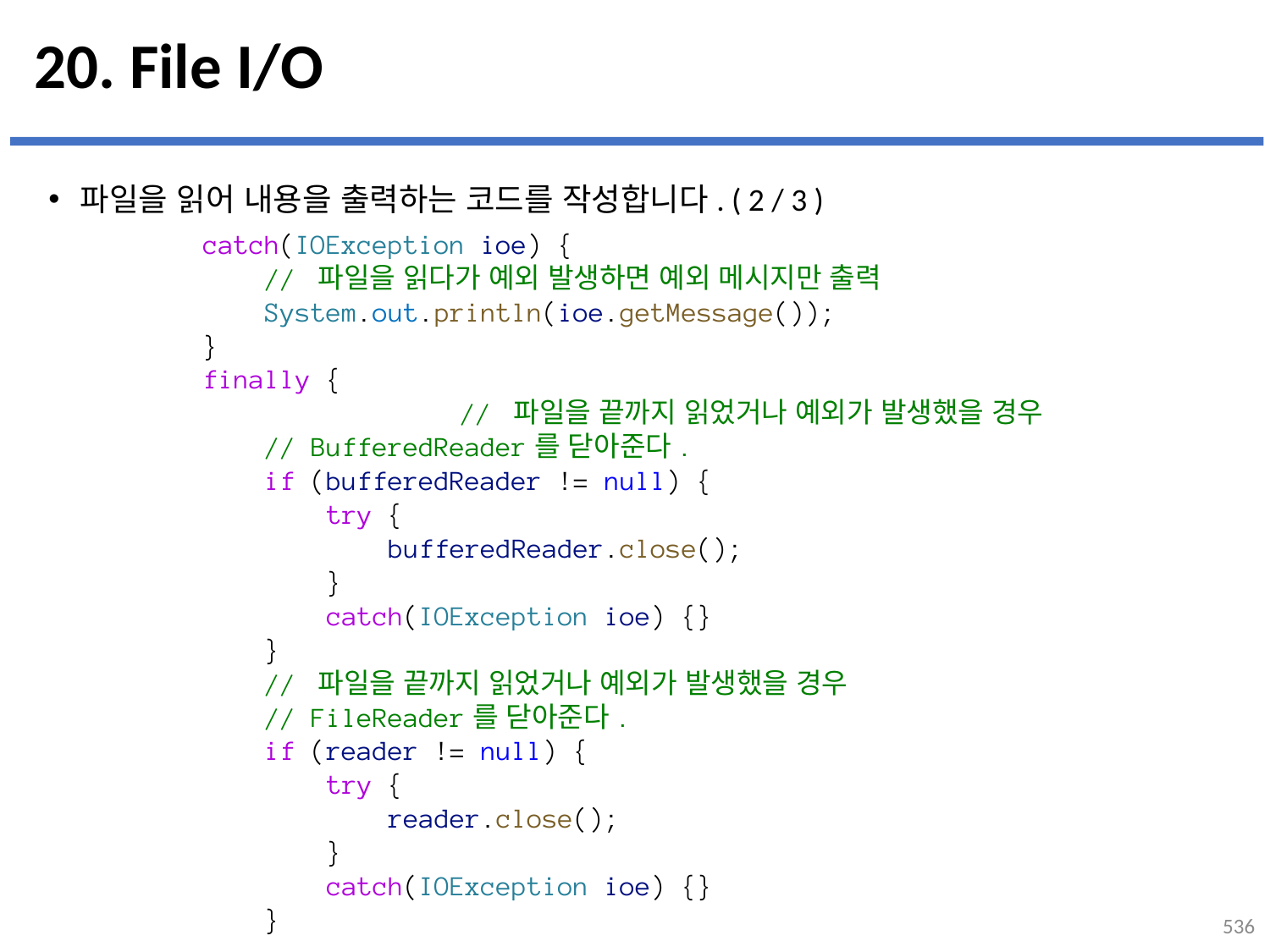

# 20. File I/O
파일을 읽어 내용을 출력하는 코드를 작성합니다. ( 2 / 3 )
        catch(IOException ioe) {
            // 파일을 읽다가 예외 발생하면 예외 메시지만 출력
            System.out.println(ioe.getMessage());
        }
        finally {
			// 파일을 끝까지 읽었거나 예외가 발생했을 경우
            // BufferedReader를 닫아준다.
            if (bufferedReader != null) {
                try {
                    bufferedReader.close();
                }
                catch(IOException ioe) {}
            }
            // 파일을 끝까지 읽었거나 예외가 발생했을 경우
            // FileReader를 닫아준다.
            if (reader != null) {
                try {
                    reader.close();
                }
                catch(IOException ioe) {}
            }

536